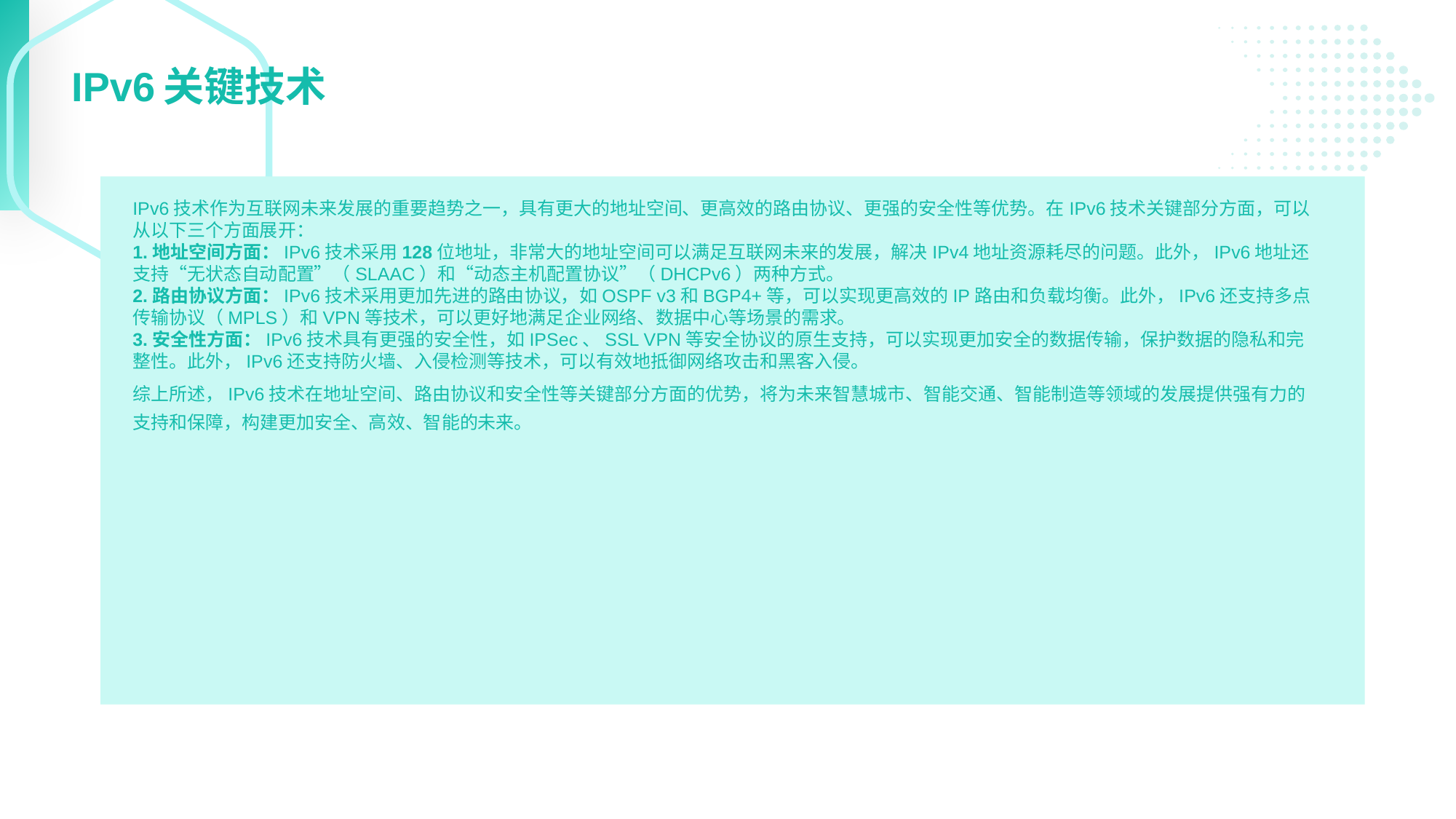

IPv6关键技术

IPv6技术作为互联网未来发展的重要趋势之一，具有更大的地址空间、更高效的路由协议、更强的安全性等优势。在IPv6技术关键部分方面，可以从以下三个方面展开：
1.地址空间方面：IPv6技术采用128位地址，非常大的地址空间可以满足互联网未来的发展，解决IPv4地址资源耗尽的问题。此外，IPv6地址还支持“无状态自动配置”（SLAAC）和“动态主机配置协议”（DHCPv6）两种方式。
2.路由协议方面：IPv6技术采用更加先进的路由协议，如OSPF v3和BGP4+等，可以实现更高效的IP路由和负载均衡。此外，IPv6还支持多点传输协议（MPLS）和VPN等技术，可以更好地满足企业网络、数据中心等场景的需求。
3.安全性方面：IPv6技术具有更强的安全性，如IPSec、SSL VPN等安全协议的原生支持，可以实现更加安全的数据传输，保护数据的隐私和完整性。此外，IPv6还支持防火墙、入侵检测等技术，可以有效地抵御网络攻击和黑客入侵。
综上所述，IPv6技术在地址空间、路由协议和安全性等关键部分方面的优势，将为未来智慧城市、智能交通、智能制造等领域的发展提供强有力的支持和保障，构建更加安全、高效、智能的未来。